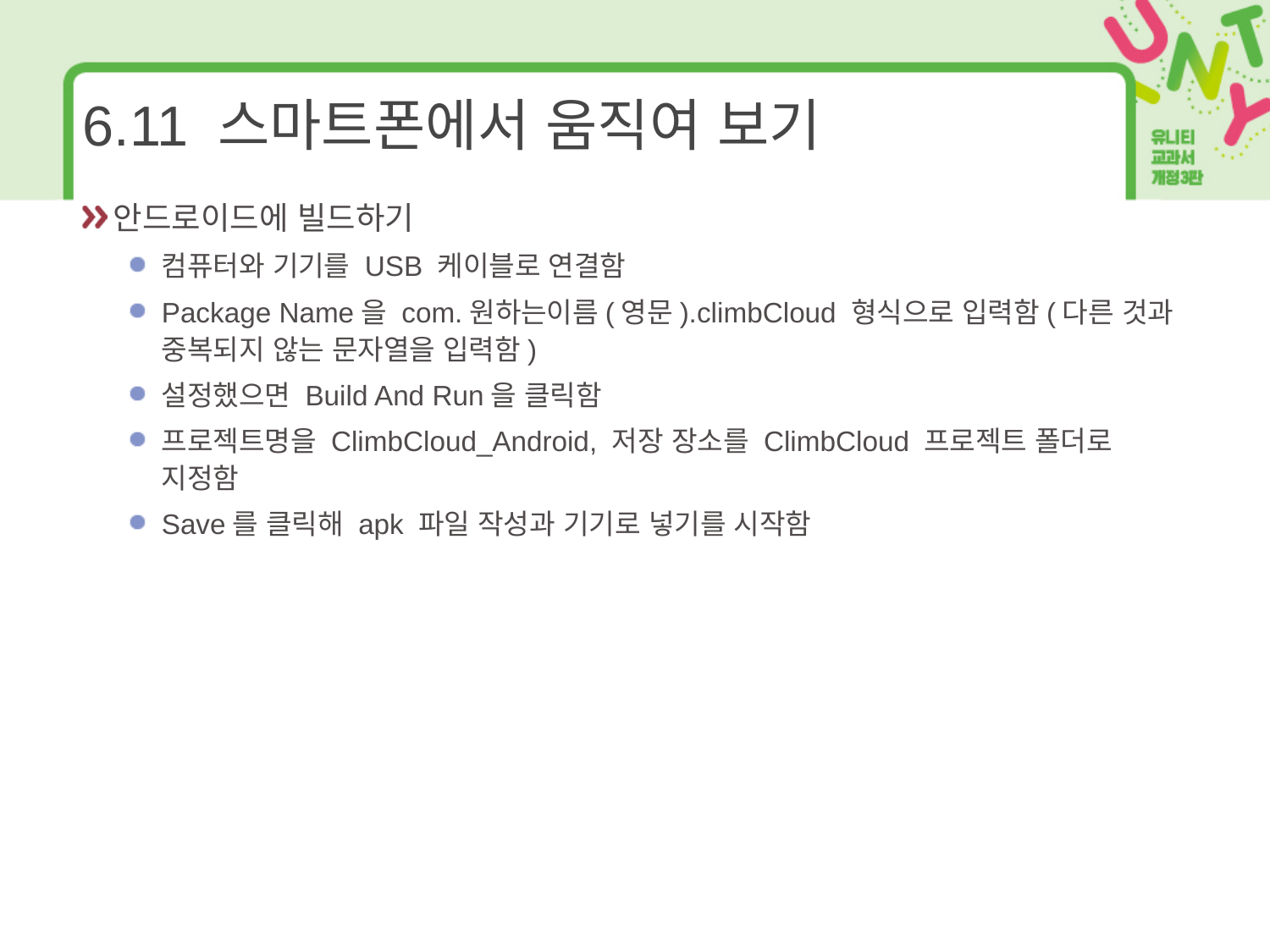

# 6.11 스마트폰에서 움직여 보기
안드로이드에 빌드하기
컴퓨터와 기기를 USB 케이블로 연결함
Package Name을 com.원하는이름(영문).climbCloud 형식으로 입력함(다른 것과 중복되지 않는 문자열을 입력함)
설정했으면 Build And Run을 클릭함
프로젝트명을 ClimbCloud_Android, 저장 장소를 ClimbCloud 프로젝트 폴더로 지정함
Save를 클릭해 apk 파일 작성과 기기로 넣기를 시작함